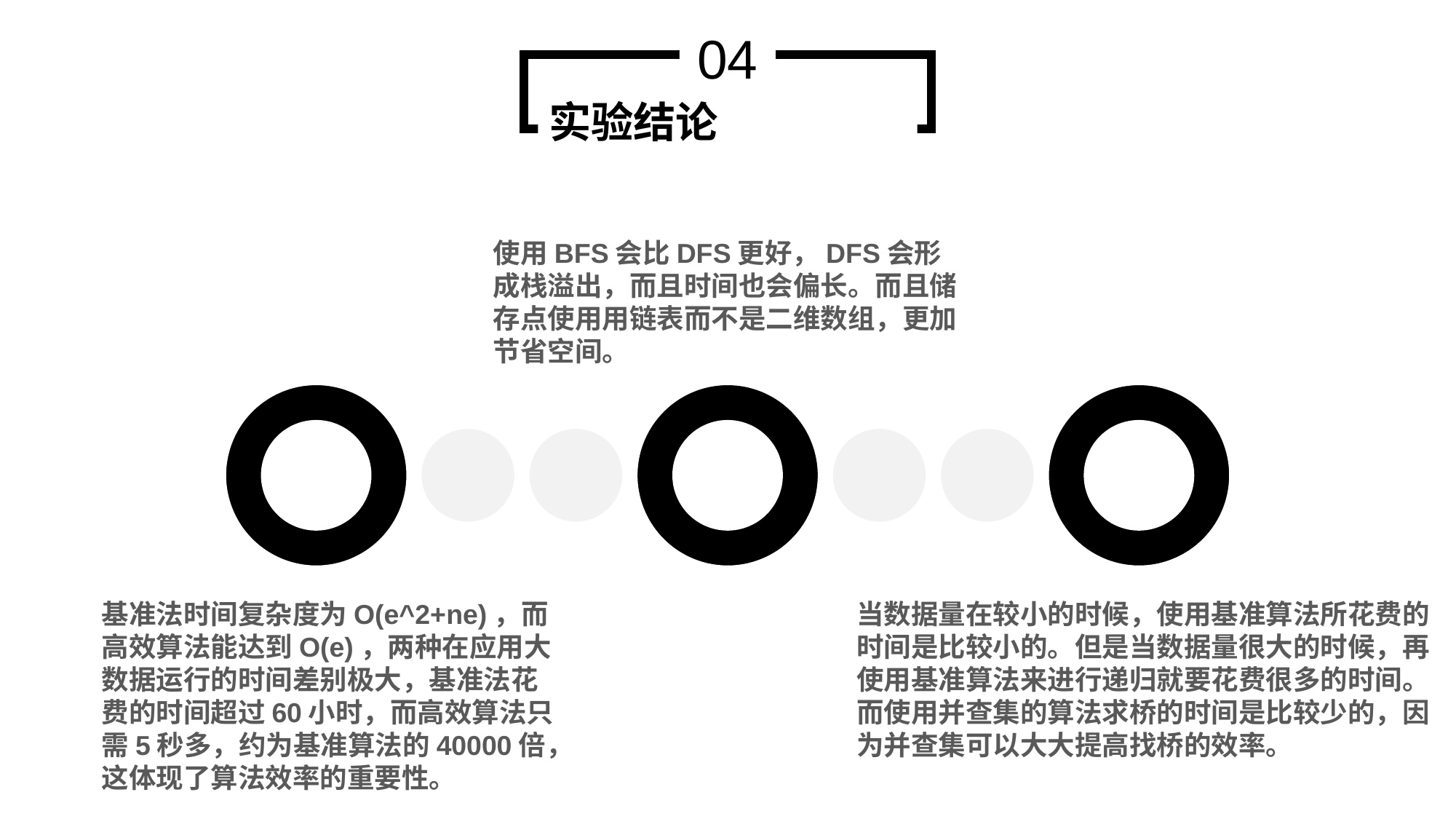

04

实验结论
使用BFS会比DFS更好，DFS会形成栈溢出，而且时间也会偏长。而且储存点使用用链表而不是二维数组，更加节省空间。

基准法时间复杂度为O(e^2+ne)，而高效算法能达到O(e)，两种在应用大数据运行的时间差别极大，基准法花费的时间超过60小时，而高效算法只需5秒多，约为基准算法的40000倍，这体现了算法效率的重要性。
当数据量在较小的时候，使用基准算法所花费的时间是比较小的。但是当数据量很大的时候，再使用基准算法来进行递归就要花费很多的时间。而使用并查集的算法求桥的时间是比较少的，因为并查集可以大大提高找桥的效率。